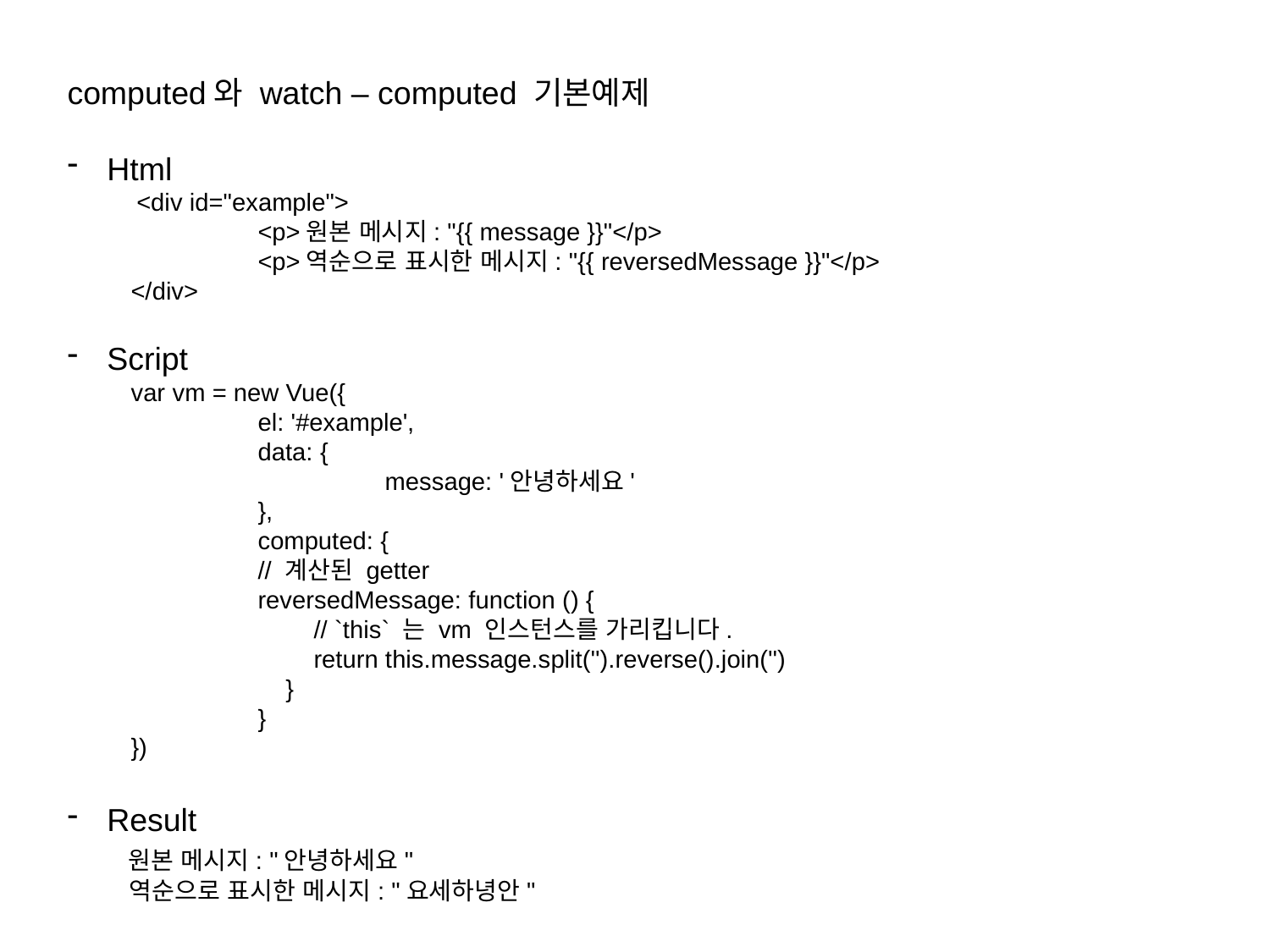

computed와 watch – computed 기본예제

Html
 <div id="example">
	<p>원본 메시지: "{{ message }}"</p>
	<p>역순으로 표시한 메시지: "{{ reversedMessage }}"</p>
</div>

Script
var vm = new Vue({
	el: '#example',
	data: {
		message: '안녕하세요'
	},
	computed: {
	// 계산된 getter
	reversedMessage: function () {
	        // `this` 는 vm 인스턴스를 가리킵니다.
	        return this.message.split('').reverse().join('')
	    }
	}
})

Result
      원본 메시지: "안녕하세요"
        역순으로 표시한 메시지: "요세하녕안"